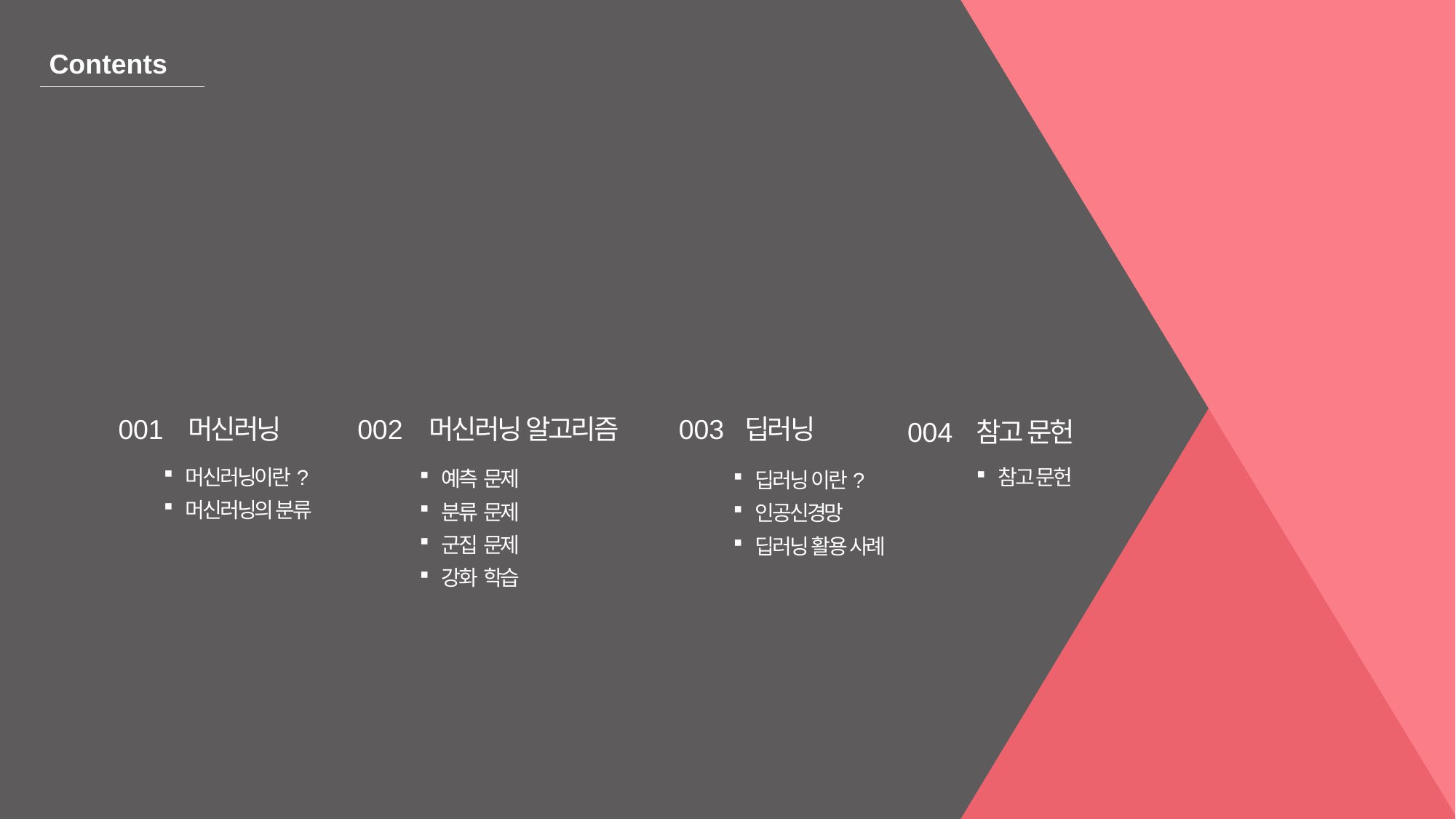

Contents
001
머신러닝
002
머신러닝 알고리즘
003
딥러닝
머신러닝이란?
머신러닝의 분류
예측  문제
분류  문제
군집  문제
강화  학습
딥러닝 이란?
인공신경망
딥러닝 활용 사례
004
참고 문헌
참고 문헌